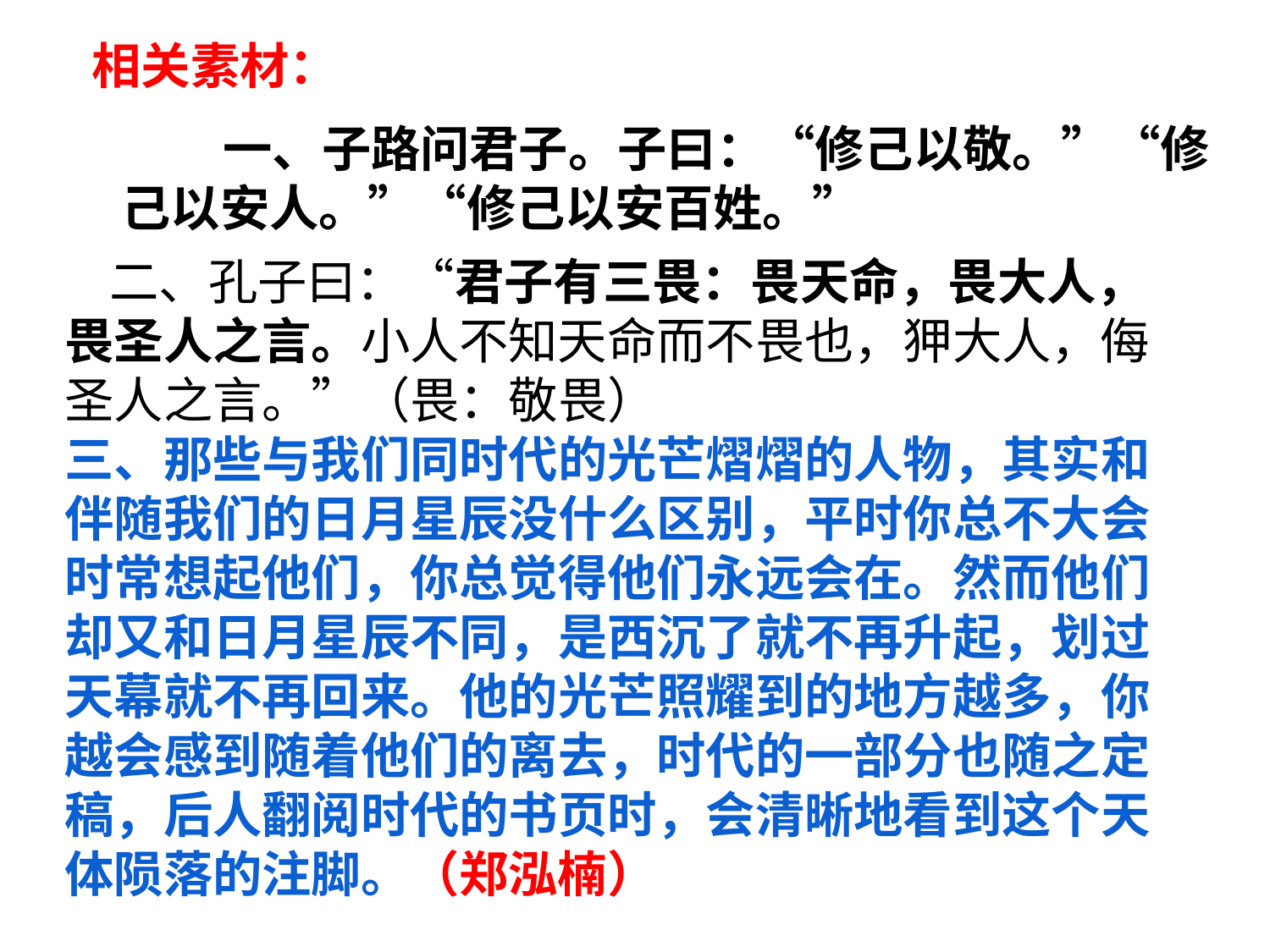

相关素材：
        一、子路问君子。子曰：“修己以敬。”“修己以安人。”“修己以安百姓。”
   二、孔子曰：“君子有三畏：畏天命，畏大人，畏圣人之言。小人不知天命而不畏也，狎大人，侮圣人之言。”（畏：敬畏）
三、那些与我们同时代的光芒熠熠的人物，其实和伴随我们的日月星辰没什么区别，平时你总不大会时常想起他们，你总觉得他们永远会在。然而他们却又和日月星辰不同，是西沉了就不再升起，划过天幕就不再回来。他的光芒照耀到的地方越多，你越会感到随着他们的离去，时代的一部分也随之定稿，后人翻阅时代的书页时，会清晰地看到这个天体陨落的注脚。（郑泓楠）